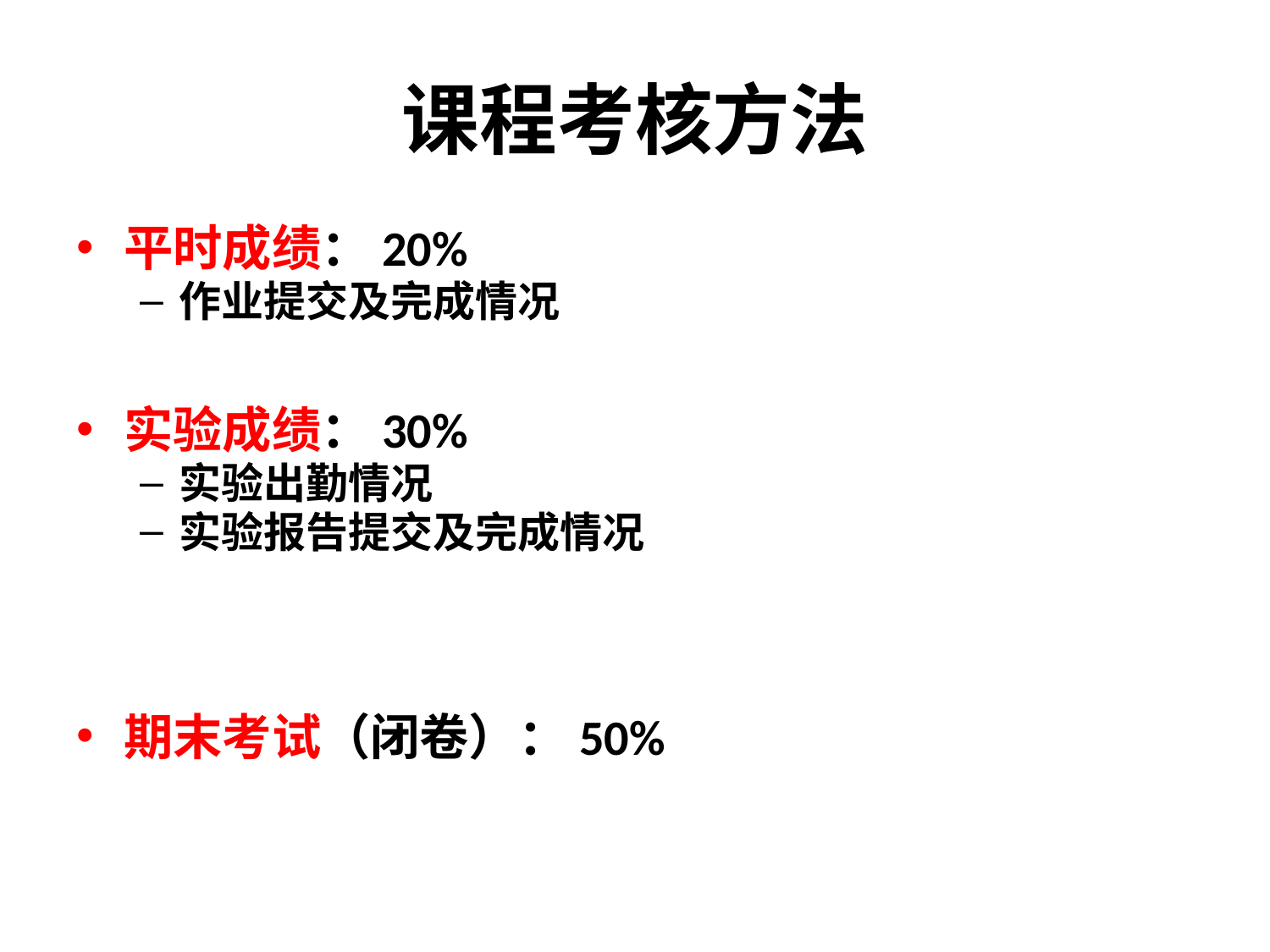

# 课程考核方法
平时成绩：20%
作业提交及完成情况

实验成绩：30%
实验出勤情况
实验报告提交及完成情况

期末考试（闭卷）：50%